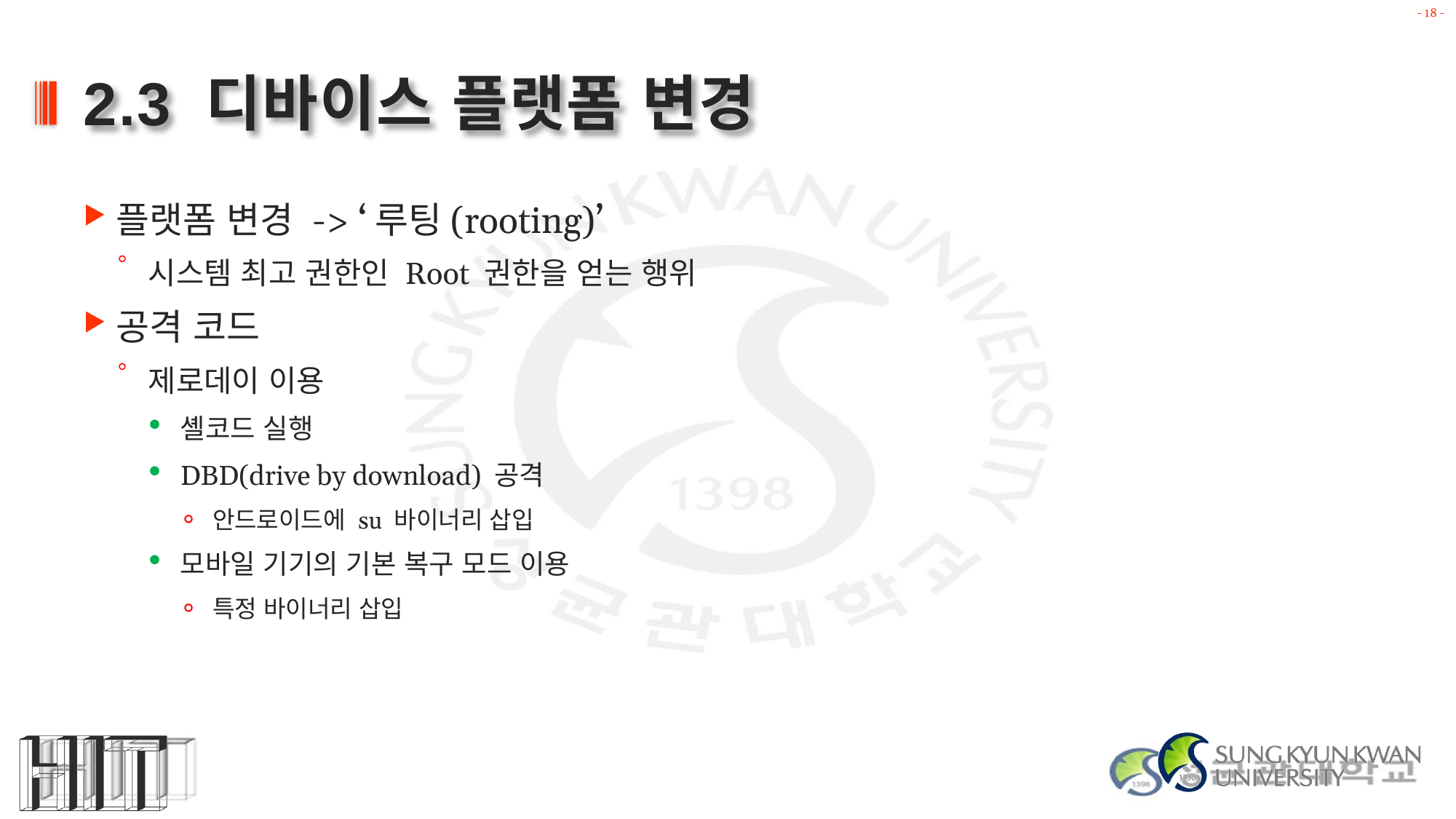

# 2.3 디바이스 플랫폼 변경
플랫폼 변경 -> ‘루팅(rooting)’
시스템 최고 권한인 Root 권한을 얻는 행위
공격 코드
제로데이 이용
셸코드 실행
DBD(drive by download) 공격
안드로이드에 su 바이너리 삽입
모바일 기기의 기본 복구 모드 이용
특정 바이너리 삽입